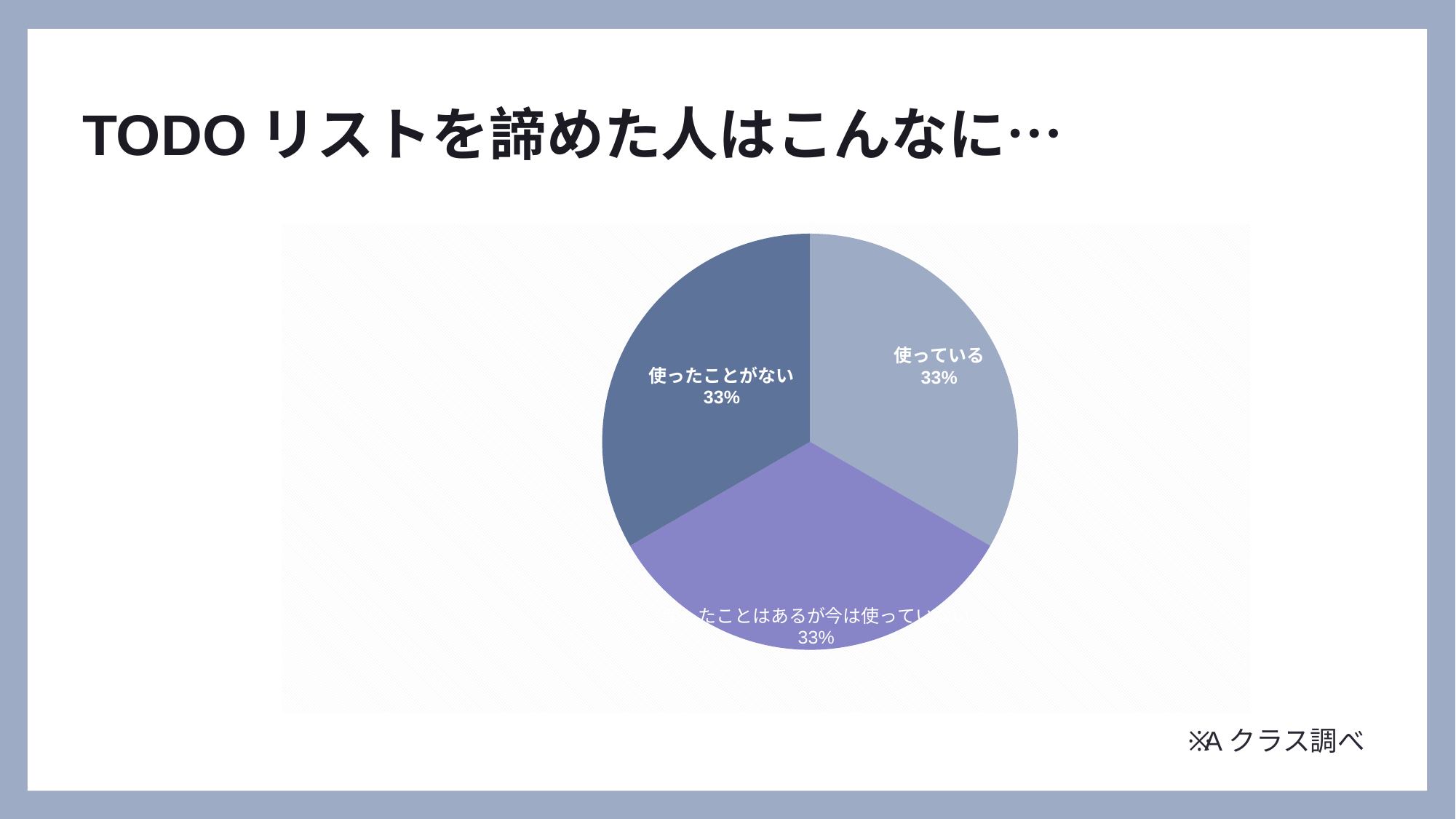

TODOリストを諦めた人はこんなに…

### Chart

| Category | 売上高 |
|---|---|
| 使っている | 8.0 |
| 使ったことはあるが今は使っていない | 8.0 |
| 使ったことがない | 8.0 |
# ※Aクラス調べ